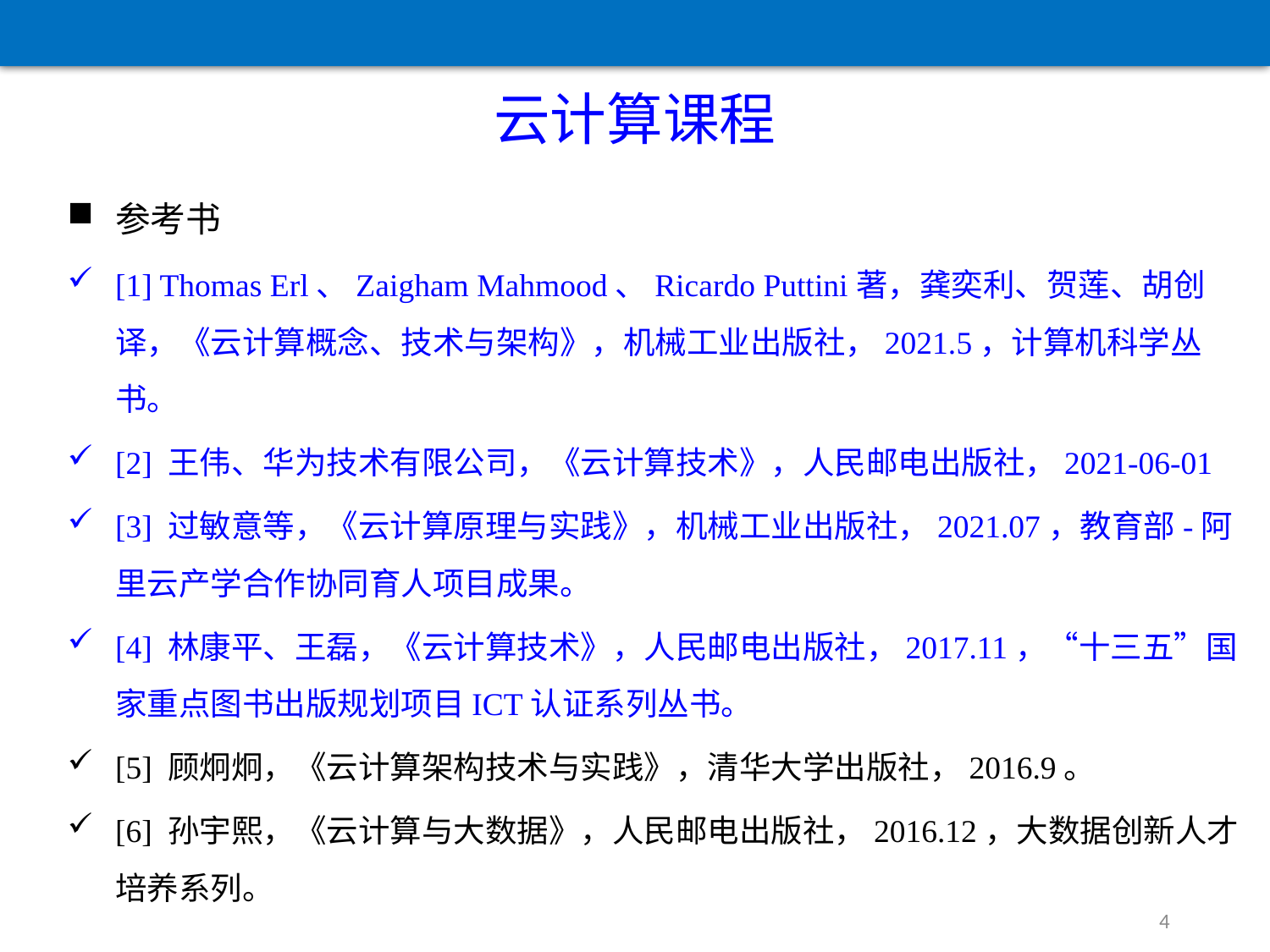

云计算课程
参考书
[1] Thomas Erl、Zaigham Mahmood、Ricardo Puttini著，龚奕利、贺莲、胡创译，《云计算概念、技术与架构》，机械工业出版社，2021.5，计算机科学丛书。
[2] 王伟、华为技术有限公司，《云计算技术》，人民邮电出版社，2021-06-01
[3] 过敏意等，《云计算原理与实践》，机械工业出版社，2021.07，教育部-阿里云产学合作协同育人项目成果。
[4] 林康平、王磊，《云计算技术》，人民邮电出版社，2017.11，“十三五”国家重点图书出版规划项目ICT认证系列丛书。
[5] 顾炯炯，《云计算架构技术与实践》，清华大学出版社，2016.9。
[6] 孙宇熙，《云计算与大数据》，人民邮电出版社，2016.12，大数据创新人才培养系列。
4